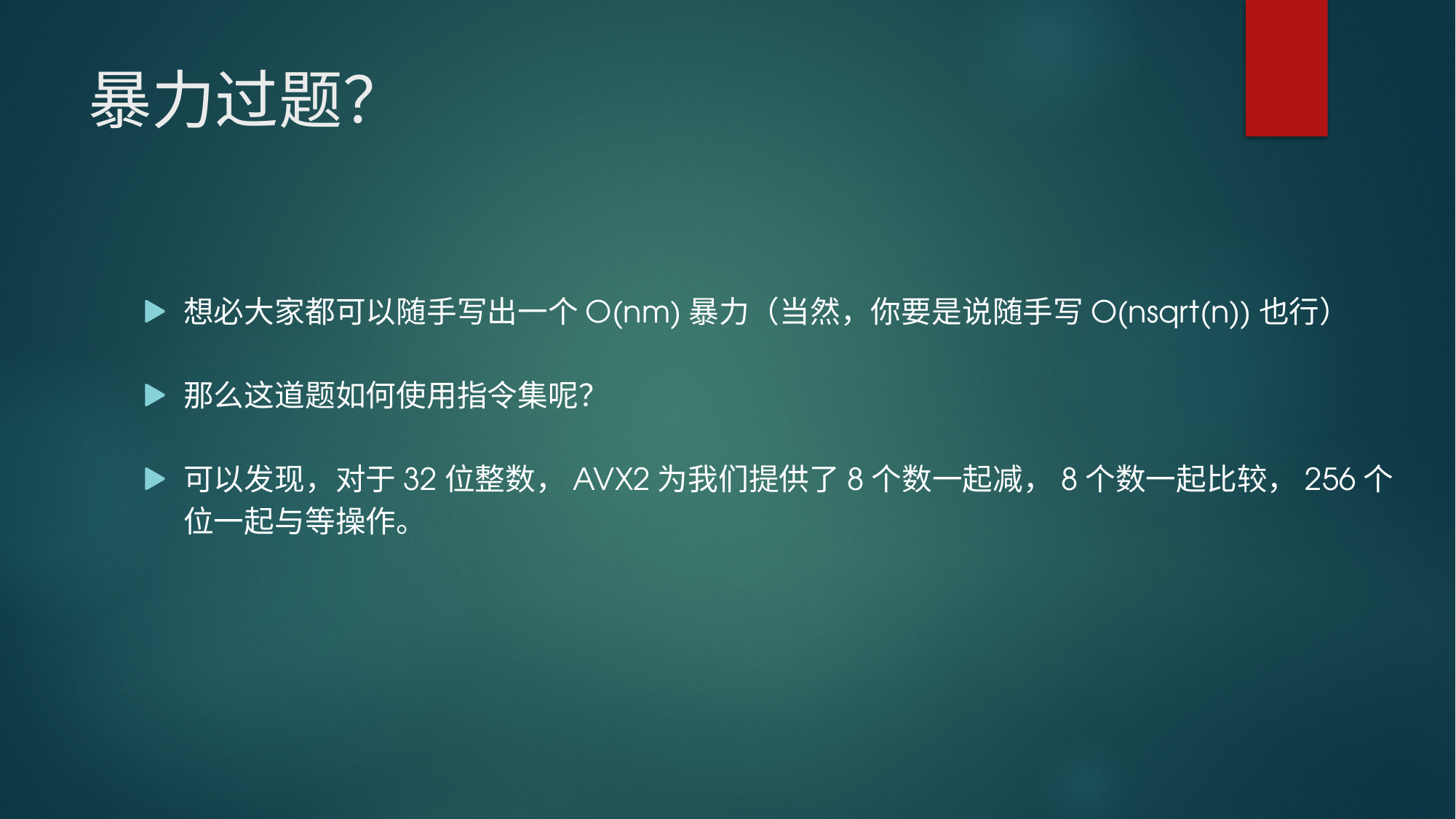

# 暴力过题？

想必大家都可以随手写出一个O(nm)暴力（当然，你要是说随手写O(nsqrt(n))也行）

那么这道题如何使用指令集呢？

可以发现，对于32位整数，AVX2为我们提供了8个数一起减，8个数一起比较，256个位一起与等操作。